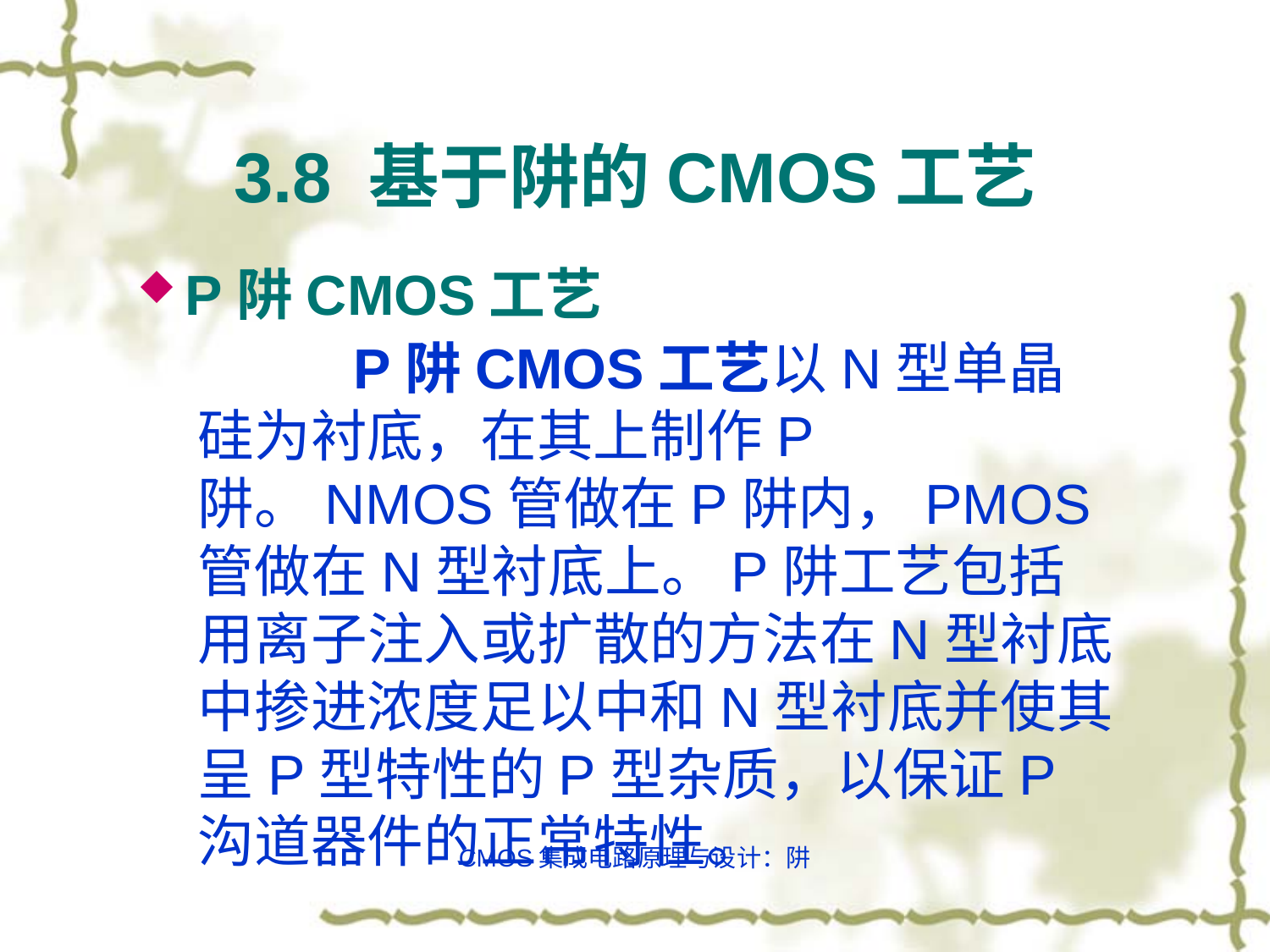

# 3.8 基于阱的CMOS工艺
P阱CMOS工艺

             P阱CMOS工艺以N型单晶硅为衬底，在其上制作P阱。NMOS管做在P阱内，PMOS管做在N型衬底上。P阱工艺包括用离子注入或扩散的方法在N型衬底中掺进浓度足以中和N型衬底并使其呈P型特性的P型杂质，以保证P沟道器件的正常特性。
CMOS集成电路原理与设计：阱
36